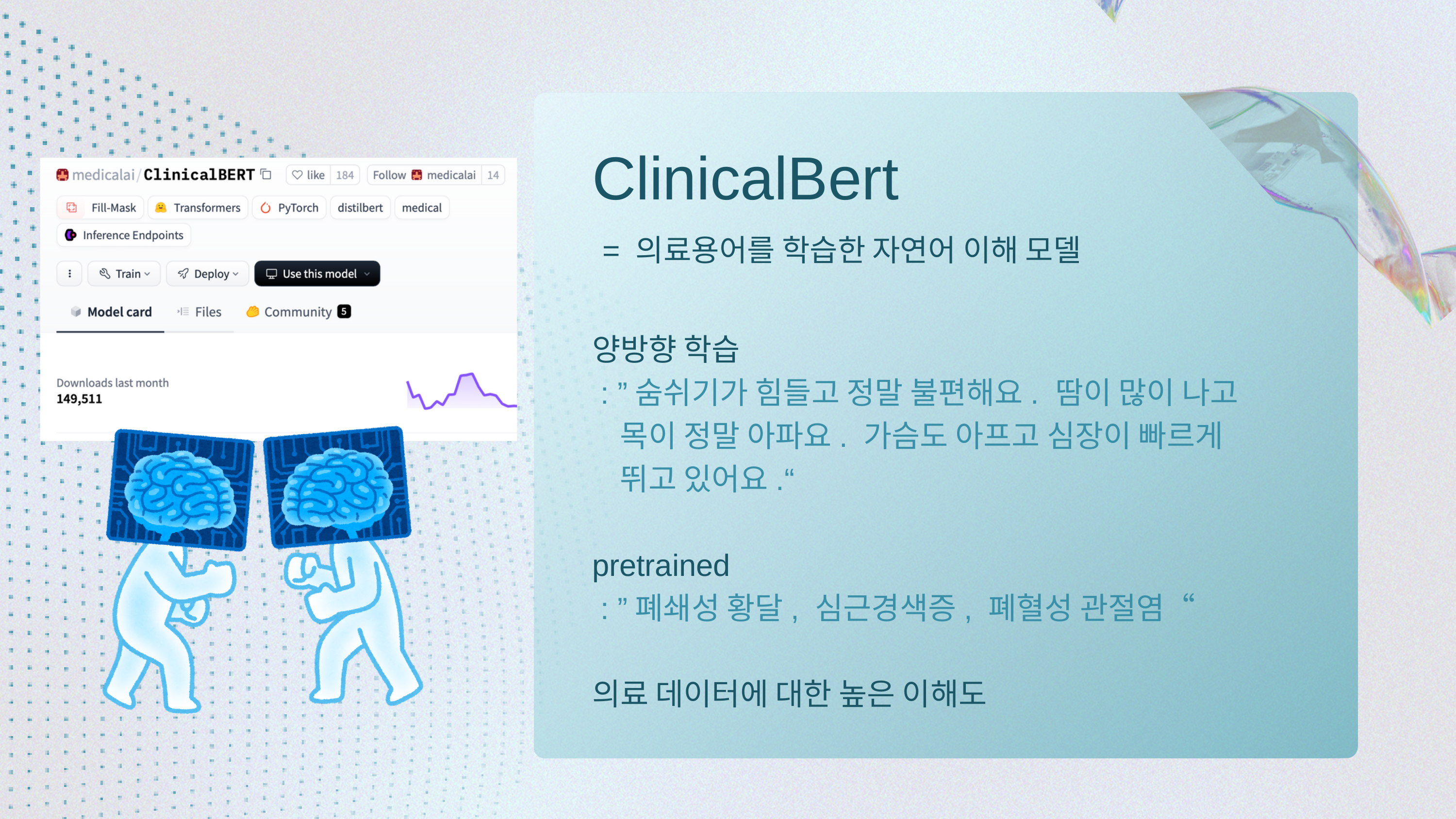

ClinicalBert

= 의료용어를 학습한 자연어 이해 모델
양방향 학습
 : ”숨쉬기가 힘들고 정말 불편해요. 땀이 많이 나고
   목이 정말 아파요. 가슴도 아프고 심장이 빠르게
   뛰고 있어요.“

pretrained
 : ”폐쇄성 황달, 심근경색증, 폐혈성 관절염“

의료 데이터에 대한 높은 이해도